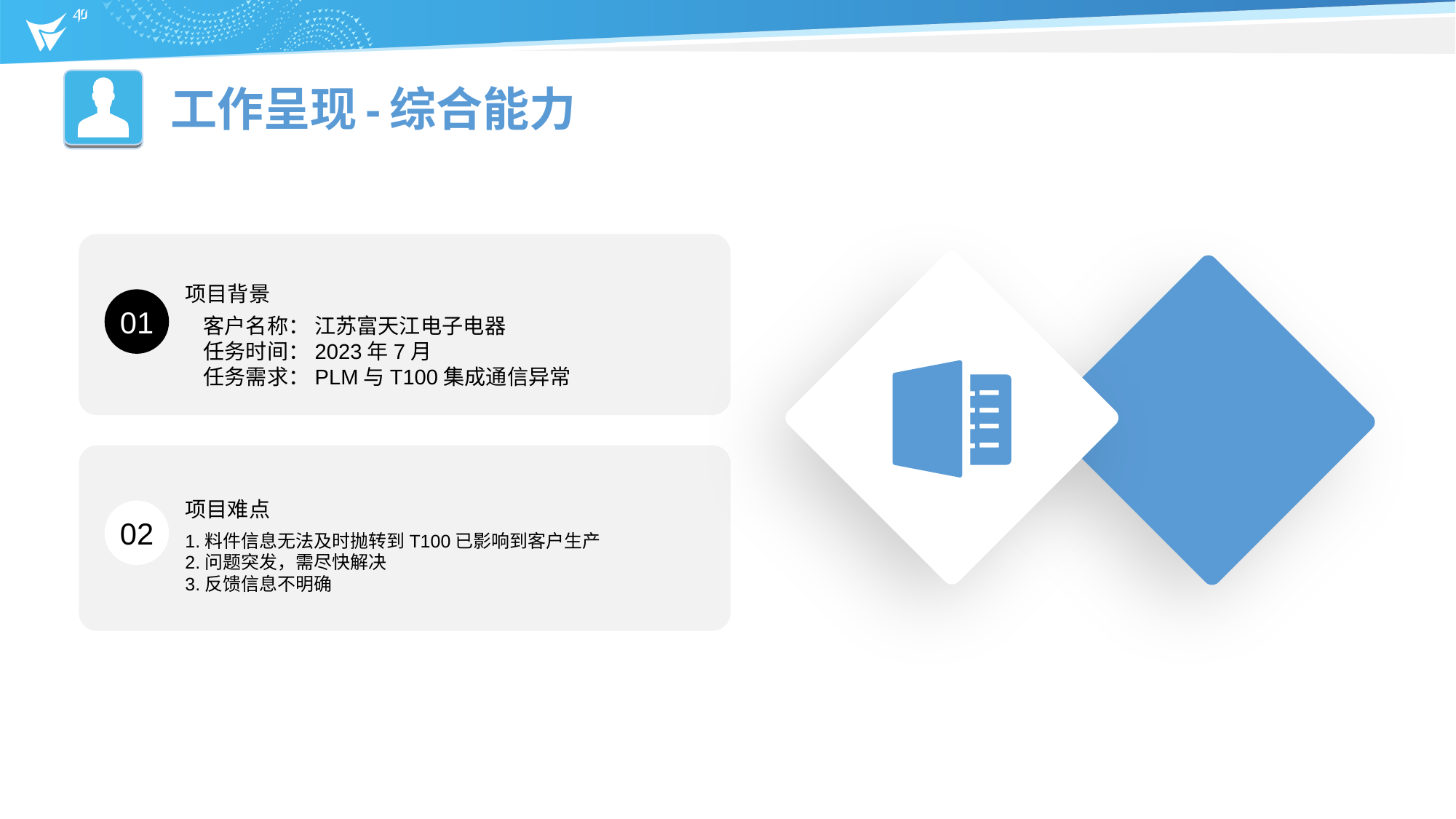

工作呈现-综合能力

项目背景

客户名称： 江苏富天江电子电器
任务时间：2023年7月
任务需求：PLM与T100集成通信异常
01

项目难点
02
1.料件信息无法及时抛转到T100已影响到客户生产
2.问题突发，需尽快解决
3.反馈信息不明确